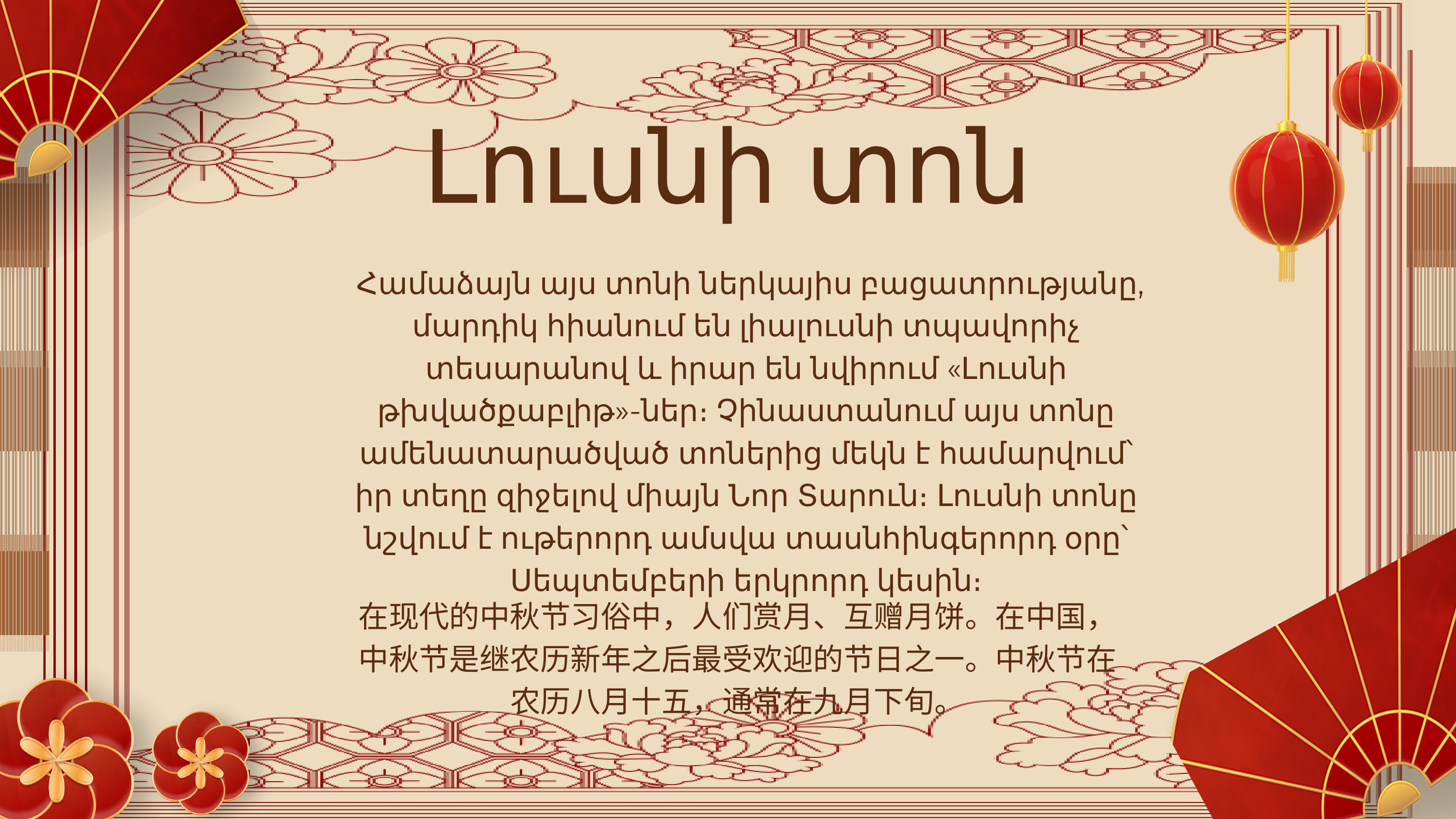

Լուսնի տոն
 Համաձայն այս տոնի ներկայիս բացատրությանը, մարդիկ հիանում են լիալուսնի տպավորիչ տեսարանով և իրար են նվիրում «Լուսնի թխվածքաբլիթ»-ներ։ Չինաստանում այս տոնը ամենատարածված տոներից մեկն է համարվում՝ իր տեղը զիջելով միայն Նոր Տարուն։ Լուսնի տոնը նշվում է ութերորդ ամսվա տասնհինգերորդ օրը՝ Սեպտեմբերի երկրորդ կեսին։

在现代的中秋节习俗中，人们赏月、互赠月饼。在中国，中秋节是继农历新年之后最受欢迎的节日之一。中秋节在农历八月十五，通常在九月下旬。